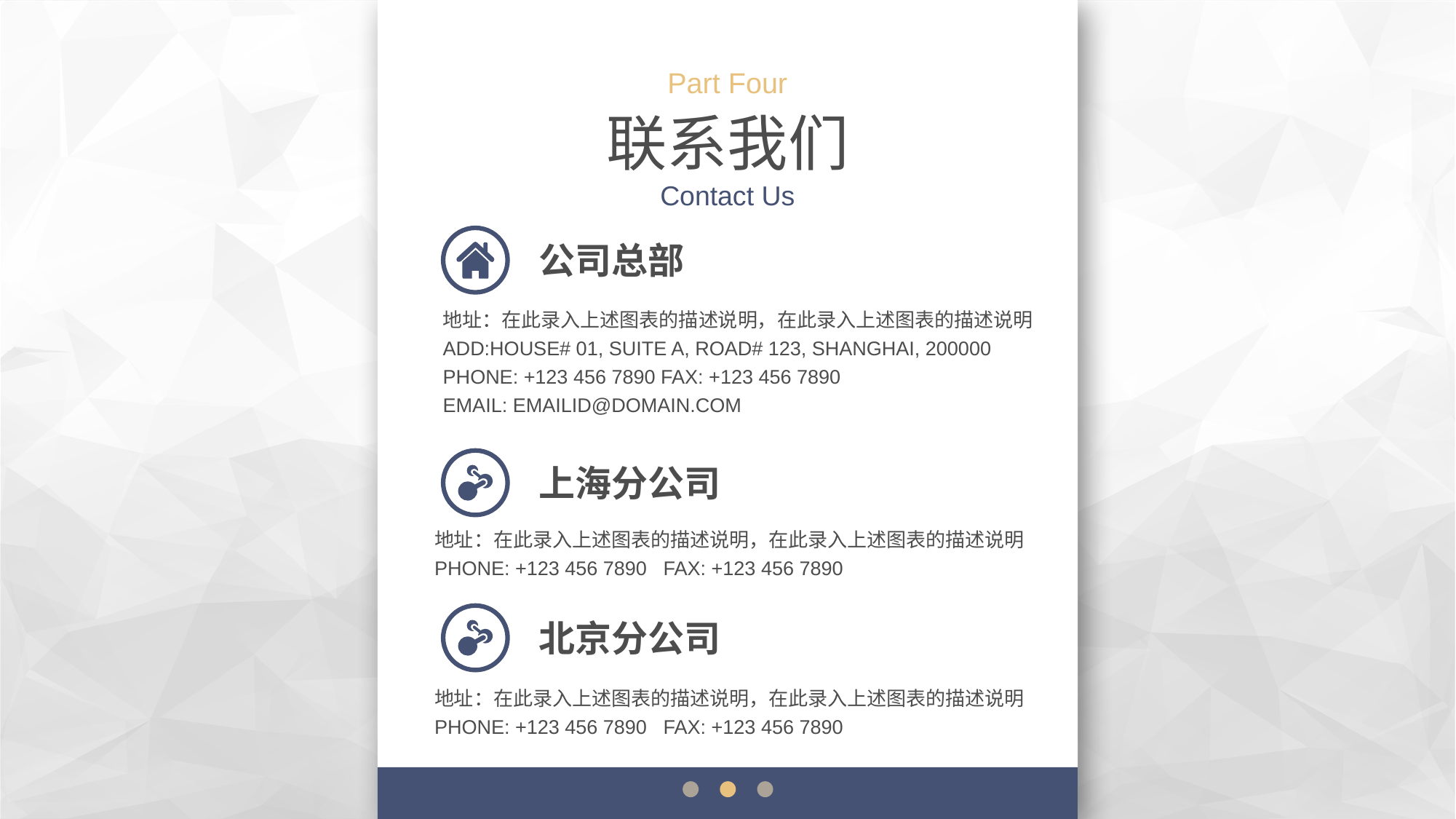

Part Four
联系我们
Contact Us

公司总部
地址：在此录入上述图表的描述说明，在此录入上述图表的描述说明
ADD:HOUSE# 01, SUITE A, ROAD# 123, SHANGHAI, 200000
PHONE: +123 456 7890 FAX: +123 456 7890
EMAIL: EMAILID@DOMAIN.COM

上海分公司
地址：在此录入上述图表的描述说明，在此录入上述图表的描述说明
PHONE: +123 456 7890   FAX: +123 456 7890

北京分公司
地址：在此录入上述图表的描述说明，在此录入上述图表的描述说明
PHONE: +123 456 7890   FAX: +123 456 7890